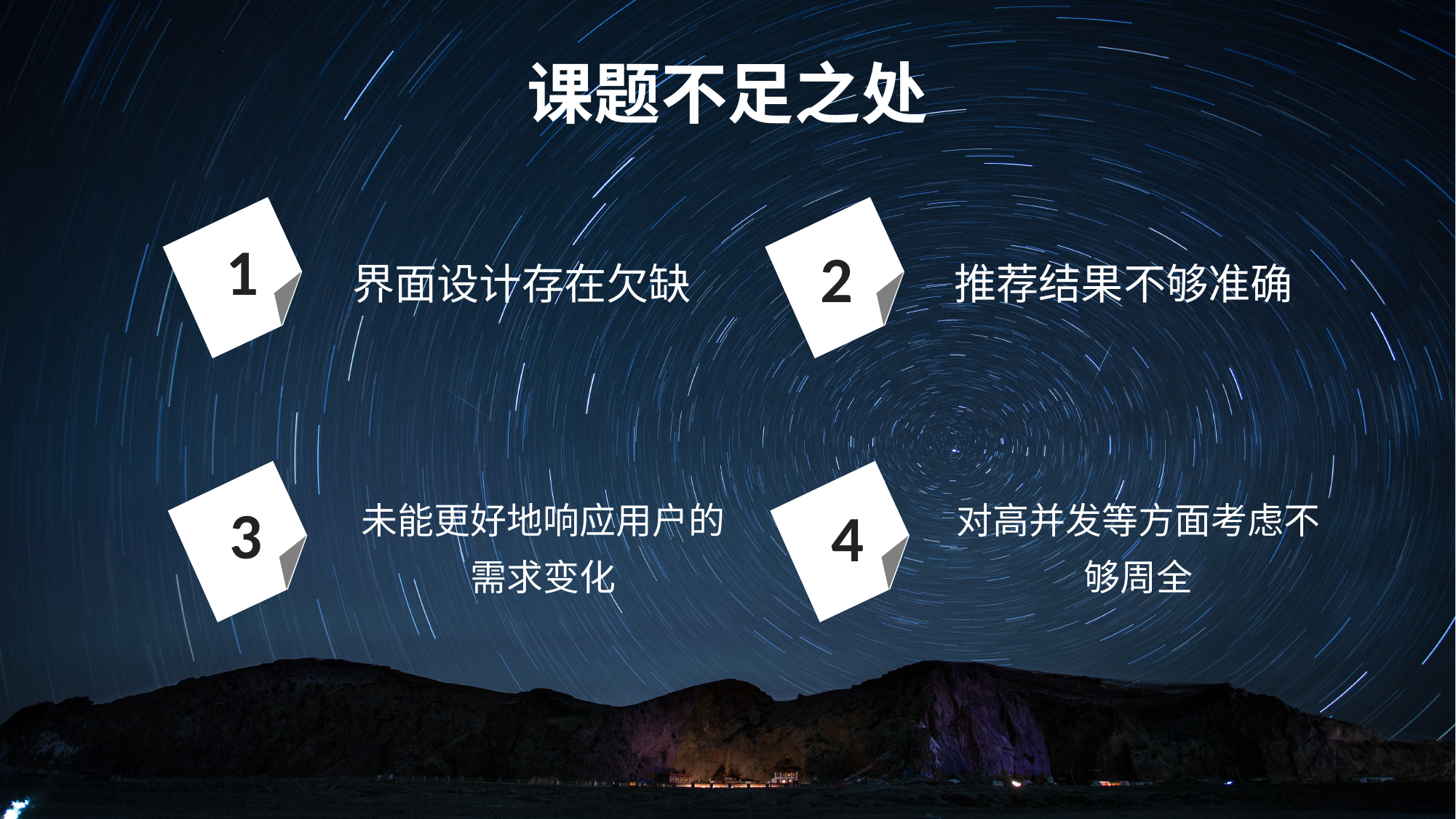

课题不足之处

1

2

界面设计存在欠缺
推荐结果不够准确

3

4

未能更好地响应用户的需求变化
对高并发等方面考虑不够周全